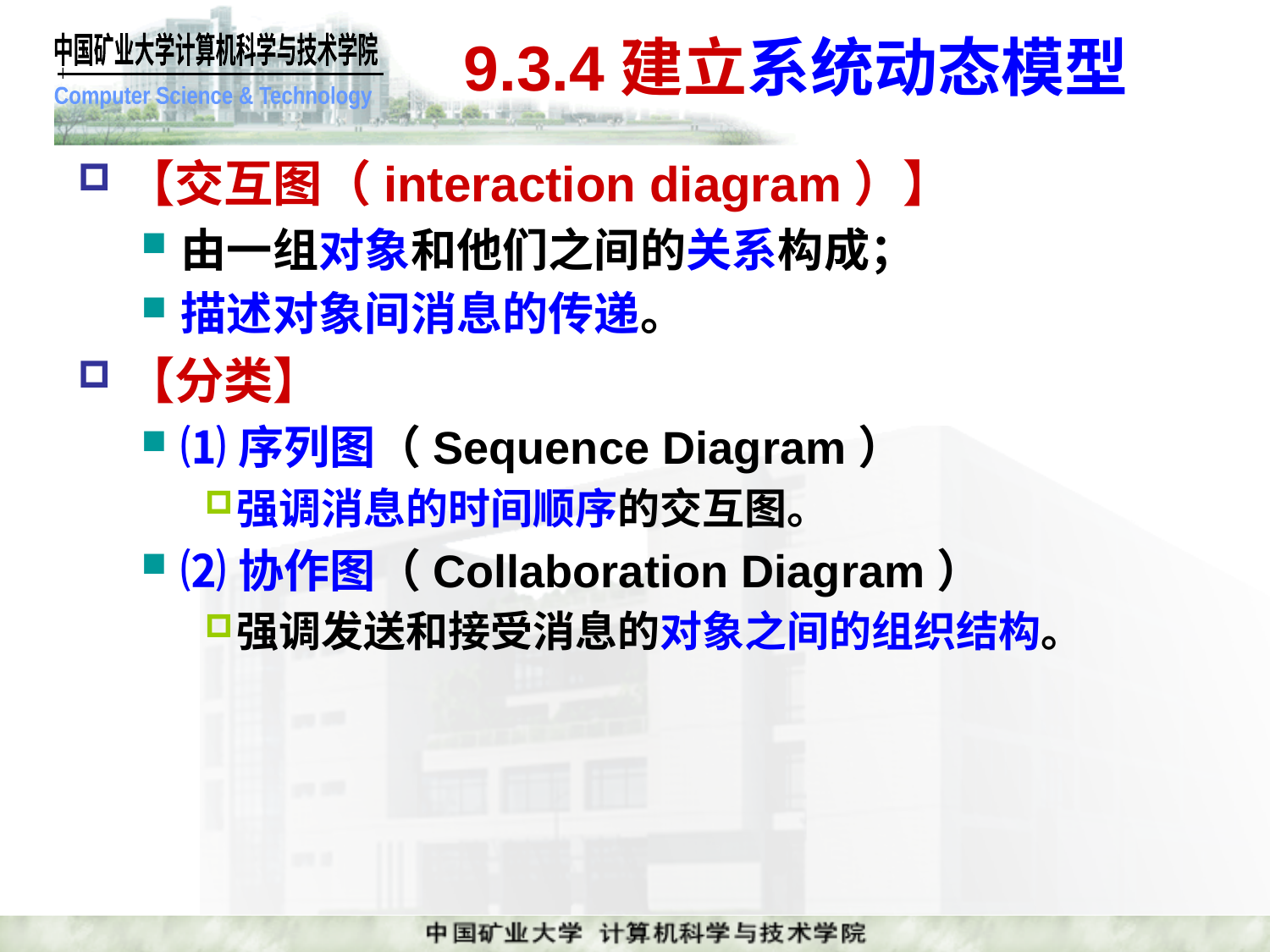

# 9.3.4建立系统动态模型
【交互图（interaction diagram）】
由一组对象和他们之间的关系构成；
描述对象间消息的传递。
【分类】
⑴序列图（Sequence Diagram）
强调消息的时间顺序的交互图。
⑵协作图（Collaboration Diagram）
强调发送和接受消息的对象之间的组织结构。
169